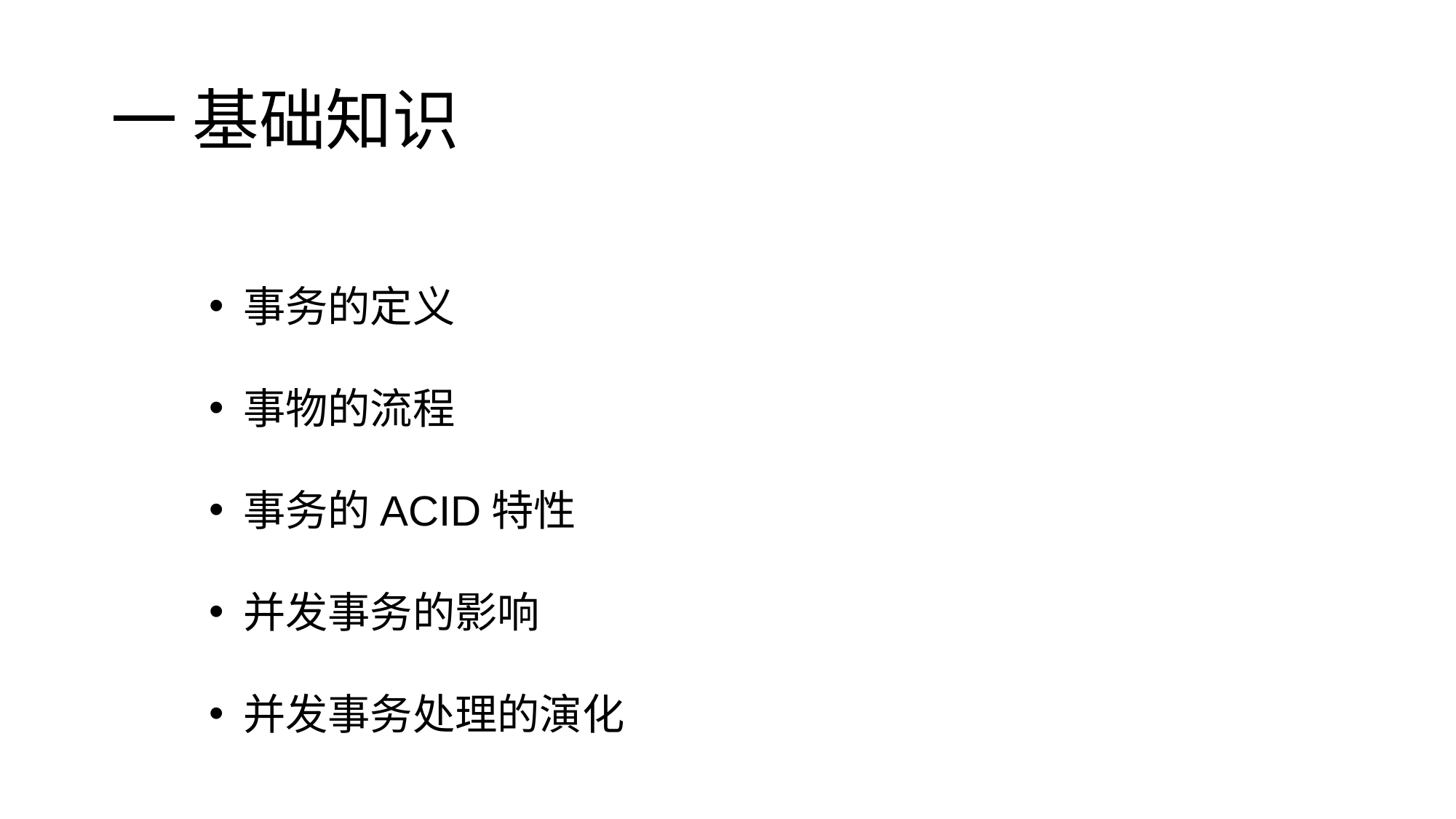

# 一 基础知识
事务的定义
事物的流程
事务的ACID特性
并发事务的影响
并发事务处理的演化